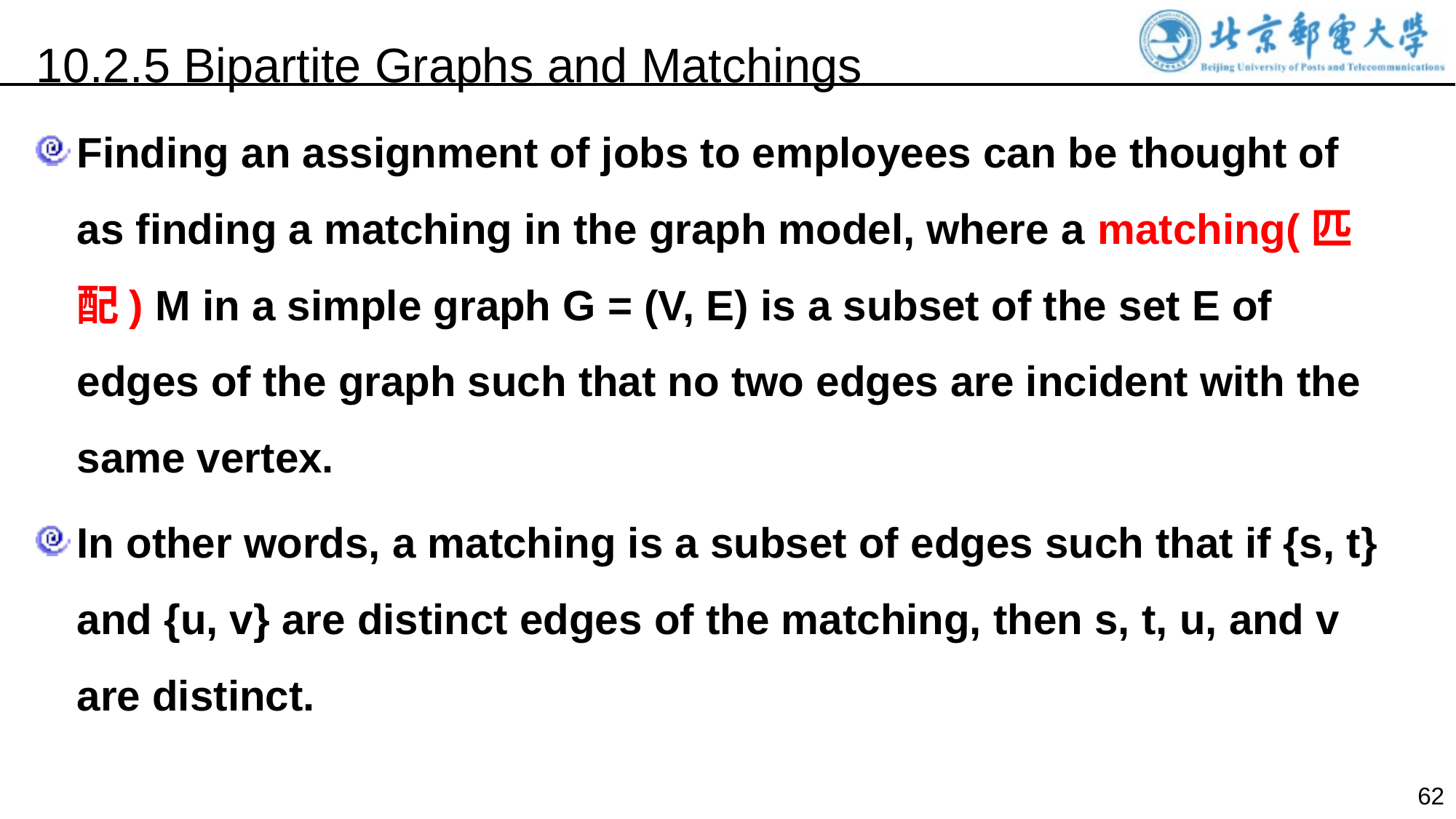

10.2.5 Bipartite Graphs and Matchings
Finding an assignment of jobs to employees can be thought of as finding a matching in the graph model, where a matching(匹配) M in a simple graph G = (V, E) is a subset of the set E of edges of the graph such that no two edges are incident with the same vertex.
In other words, a matching is a subset of edges such that if {s, t} and {u, v} are distinct edges of the matching, then s, t, u, and v are distinct.